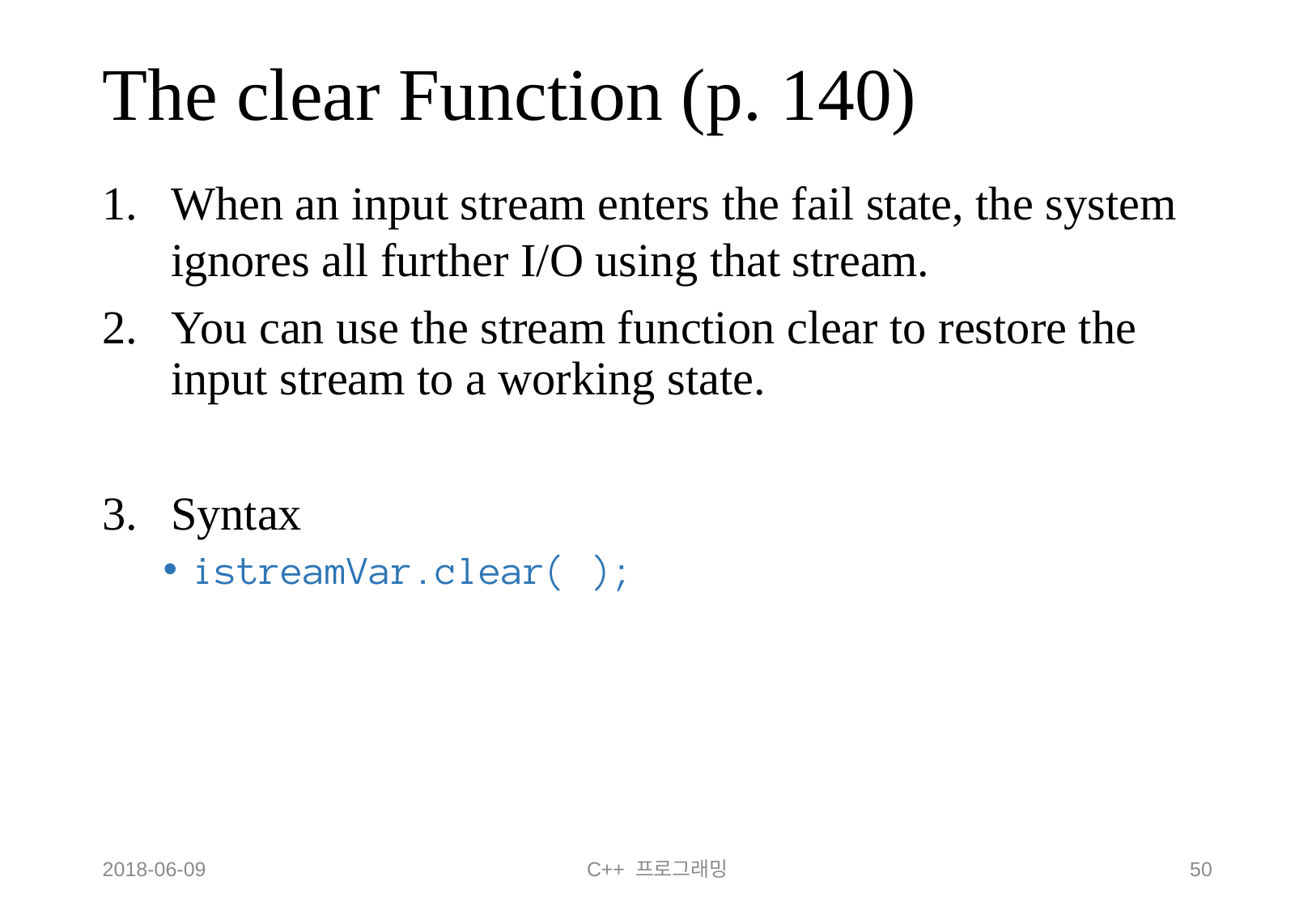

# The clear Function (p. 140)
When an input stream enters the fail state, the system ignores all further I/O using that stream.
You can use the stream function clear to restore the input stream to a working state.

Syntax
istreamVar.clear( );

2018-06-09
C++ 프로그래밍
50